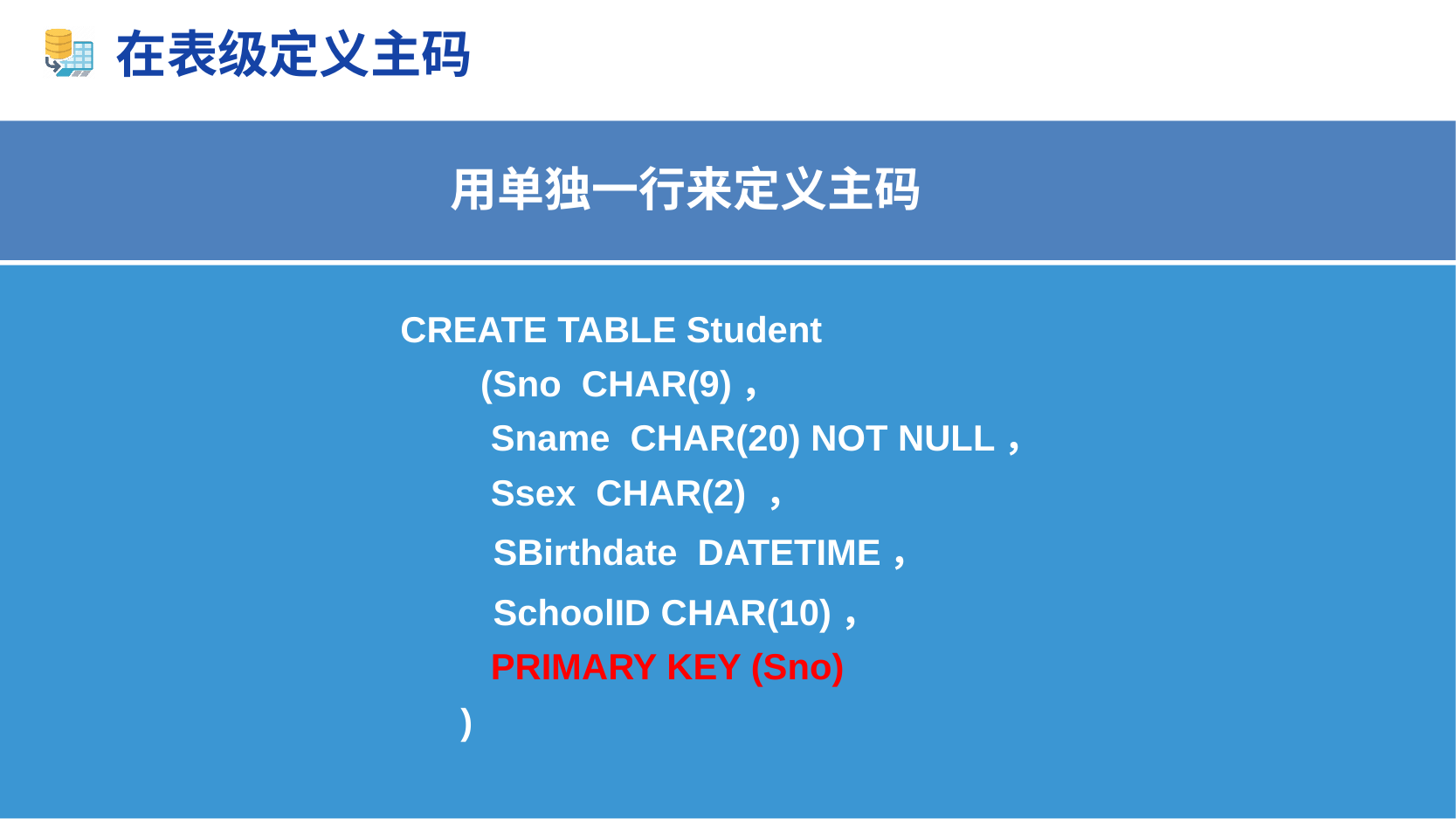

# 在表级定义主码

用单独一行来定义主码

CREATE TABLE Student
        (Sno  CHAR(9)，
         Sname  CHAR(20) NOT NULL，
         Ssex  CHAR(2) ，
     SBirthdate  DATETIME，
     SchoolID CHAR(10)，
         PRIMARY KEY (Sno)
      )